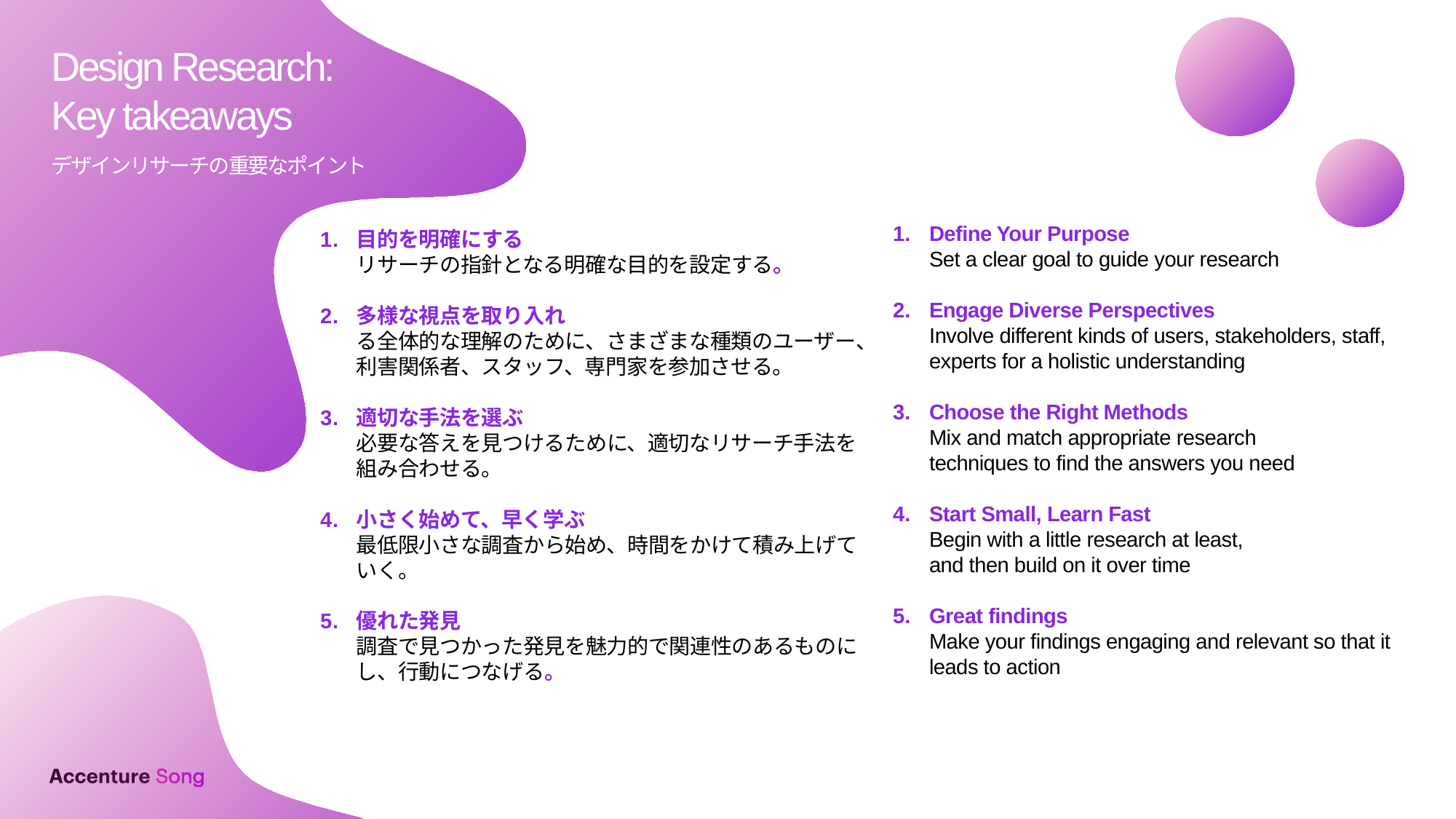

# Design Research: Key takeaways

デザインリサーチの重要なポイント
Define Your Purpose
Set a clear goal to guide your research

Engage Diverse Perspectives
Involve different kinds of users, stakeholders, staff, experts for a holistic understanding

Choose the Right Methods
Mix and match appropriate research
techniques to find the answers you need

Start Small, Learn Fast
Begin with a little research at least,
and then build on it over time

Great findings
Make your findings engaging and relevant so that it leads to action
目的を明確にする
リサーチの指針となる明確な目的を設定する。

多様な視点を取り入れ
る全体的な理解のために、さまざまな種類のユーザー、利害関係者、スタッフ、専門家を参加させる。

適切な手法を選ぶ
必要な答えを見つけるために、適切なリサーチ手法を組み合わせる。

小さく始めて、早く学ぶ
最低限小さな調査から始め、時間をかけて積み上げていく。
優れた発見
調査で見つかった発見を魅力的で関連性のあるものにし、行動につなげる。